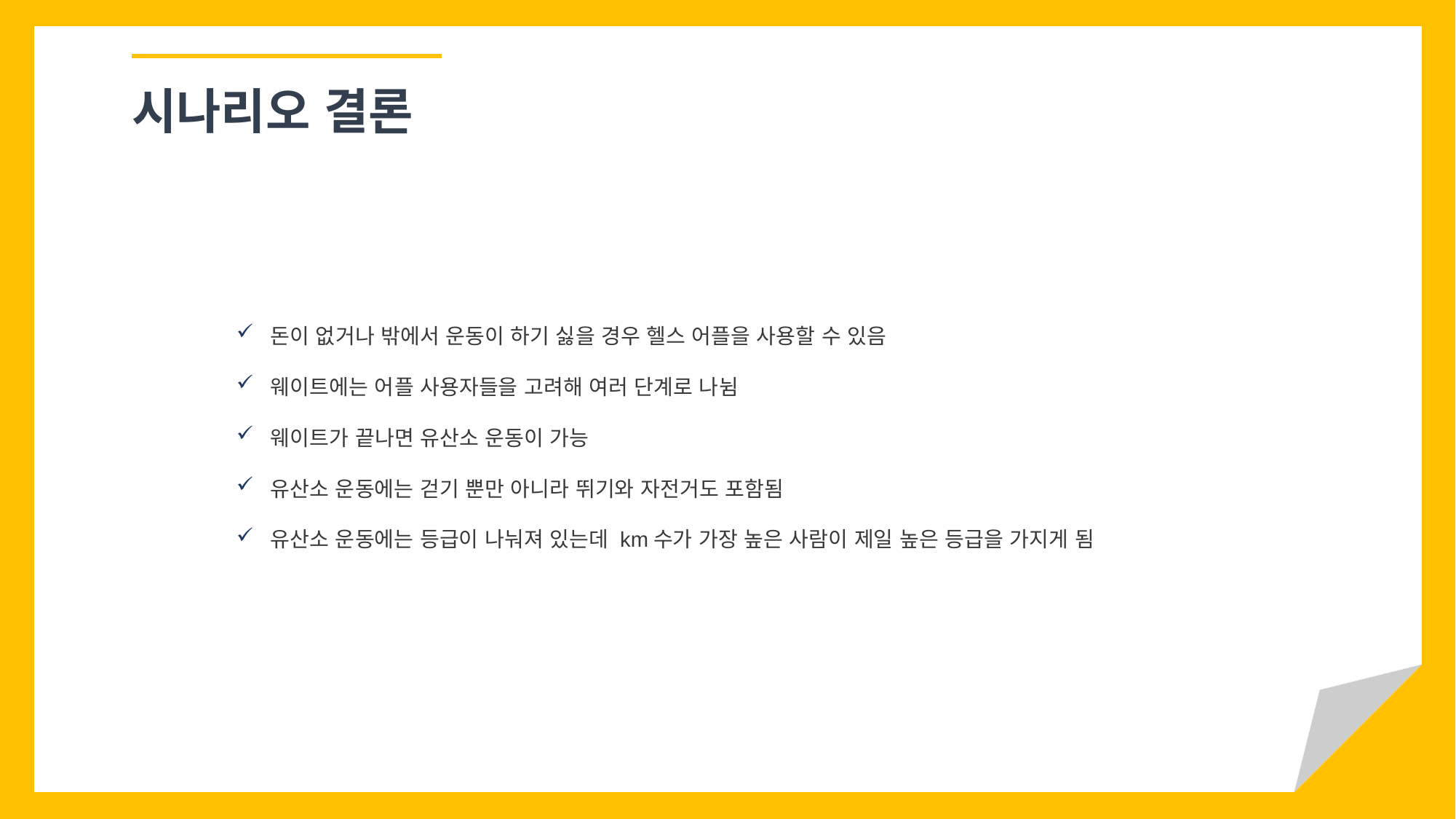

시나리오 결론
돈이 없거나 밖에서 운동이 하기 싫을 경우 헬스 어플을 사용할 수 있음
웨이트에는 어플 사용자들을 고려해 여러 단계로 나뉨
웨이트가 끝나면 유산소 운동이 가능
유산소 운동에는 걷기 뿐만 아니라 뛰기와 자전거도 포함됨
유산소 운동에는 등급이 나눠져 있는데 km수가 가장 높은 사람이 제일 높은 등급을 가지게 됨